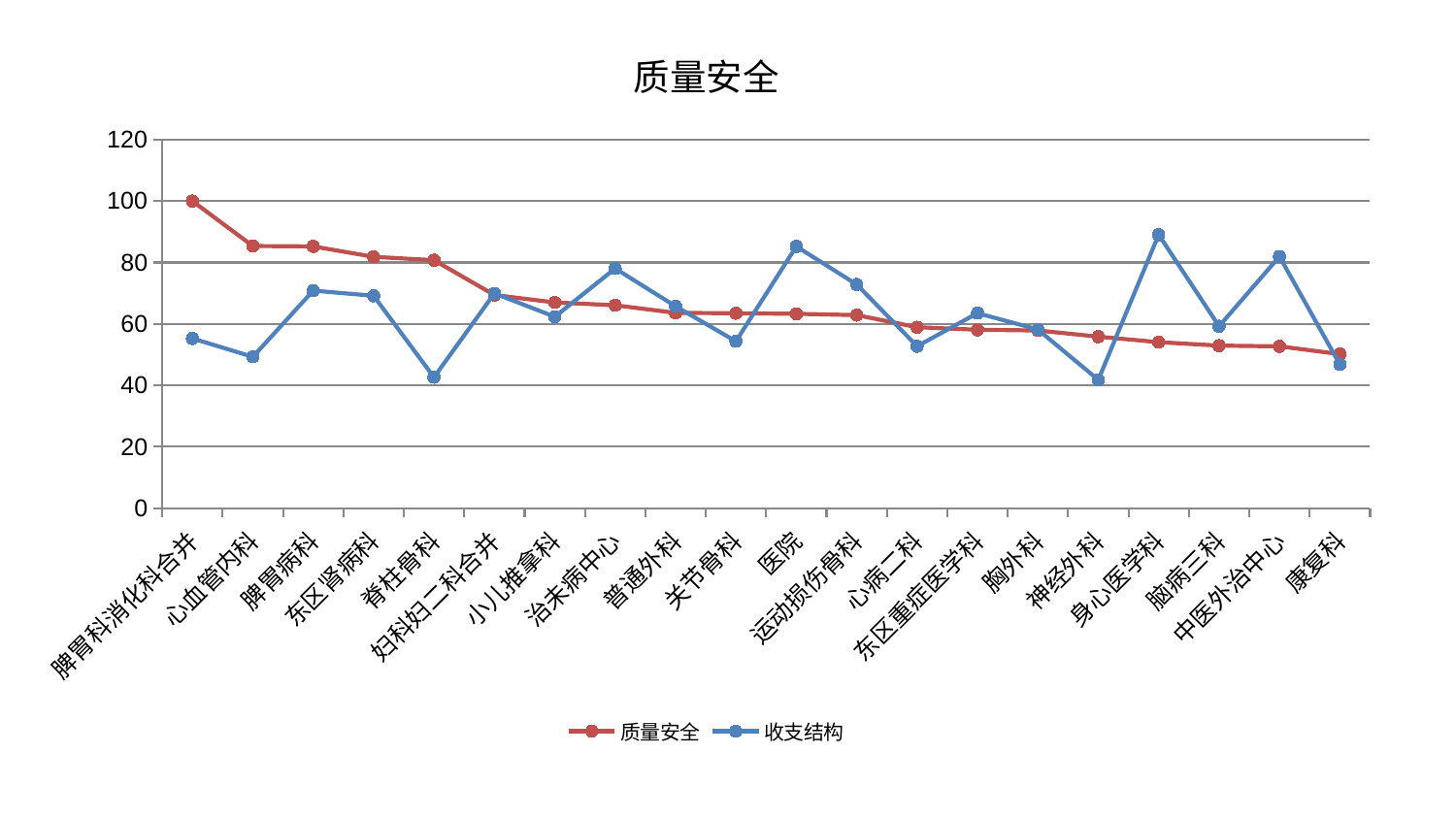

### Chart: 质量安全

| Category | 质量安全 | 收支结构 |
|---|---|---|
| 脾胃科消化科合并 | 100.00000000000001 | 55.2851035080978 |
| 心血管内科 | 85.3836115186383 | 49.30788401589847 |
| 脾胃病科 | 85.25173819728792 | 70.85819690810936 |
| 东区肾病科 | 81.84457571977202 | 69.16915837622352 |
| 脊柱骨科 | 80.76516959676731 | 42.653276990177716 |
| 妇科妇二科合并 | 69.43500524573524 | 69.94952733310623 |
| 小儿推拿科 | 67.00543141423947 | 62.35985698179022 |
| 治未病中心 | 66.09290024718126 | 78.06618226390778 |
| 普通外科 | 63.61495889520884 | 65.75739567229171 |
| 关节骨科 | 63.49988996850636 | 54.35842430242985 |
| 医院 | 63.31292349723919 | 85.23960594047163 |
| 运动损伤骨科 | 62.89075418915534 | 72.85504866433321 |
| 心病二科 | 58.93872473961447 | 52.75932361492173 |
| 东区重症医学科 | 58.1178224431748 | 63.5157012656142 |
| 胸外科 | 57.88740435489755 | 58.19764731757373 |
| 神经外科 | 55.872645390230176 | 41.81119385579093 |
| 身心医学科 | 54.08736005542333 | 89.04071275067695 |
| 脑病三科 | 52.95657403361119 | 59.2612420200778 |
| 中医外治中心 | 52.71042686892201 | 81.95772027032227 |
| 康复科 | 50.19280071862835 | 46.841285577497636 |
211